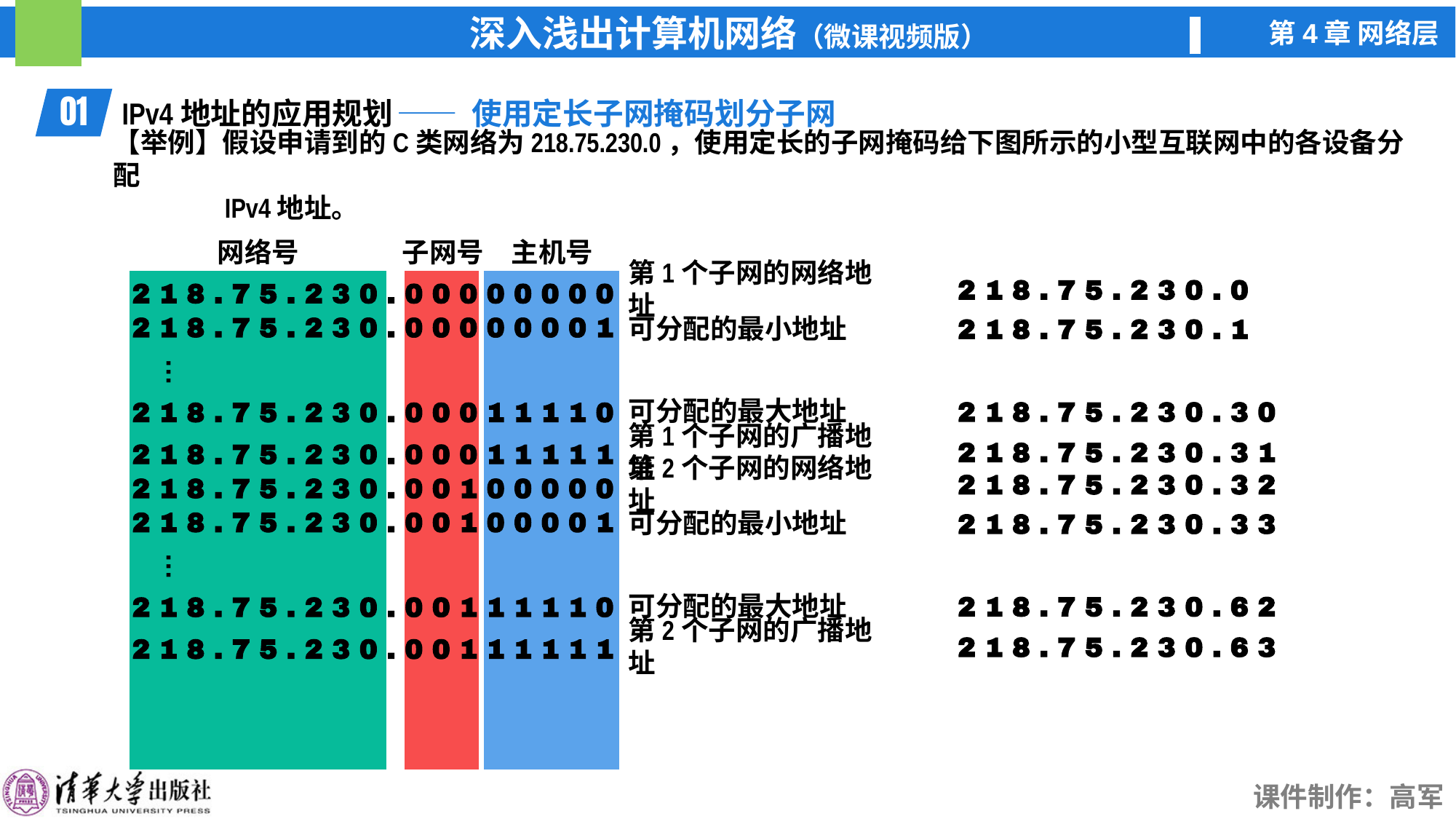

01
IPv4地址的应用规划
—— 使用定长子网掩码划分子网
【举例】假设申请到的C类网络为218.75.230.0，使用定长的子网掩码给下图所示的小型互联网中的各设备分配
                  IPv4地址。
网络号

子网号

主机号

218.75.230.0
第1个子网的网络地址
218.75.230.00000000
218.75.230.00000001
218.75.230.1
可分配的最小地址
…
218.75.230.30
218.75.230.00011110
可分配的最大地址
218.75.230.31
218.75.230.00011111
第1个子网的广播地址
218.75.230.32
第2个子网的网络地址
218.75.230.00100000
218.75.230.00100001
218.75.230.33
可分配的最小地址
…
218.75.230.62
218.75.230.00111110
可分配的最大地址
218.75.230.63
218.75.230.00111111
第2个子网的广播地址